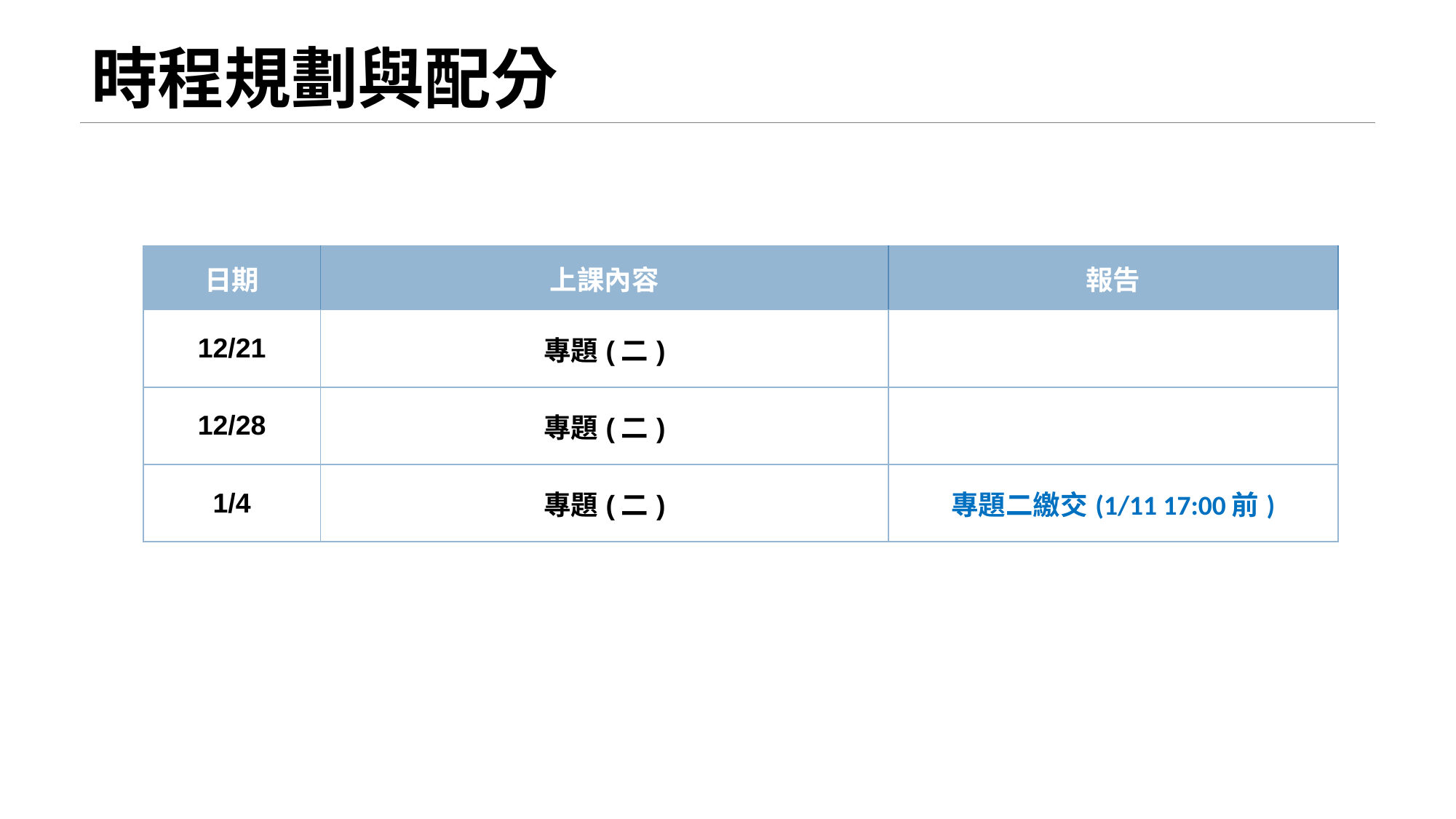

# 時程規劃與配分
4
| 日期 | 上課內容 | 報告 |
| --- | --- | --- |
| 12/21 | 專題(二) |  |
| 12/28 | 專題(二) |  |
| 1/4 | 專題(二) | 專題二繳交(1/11 17:00前) |